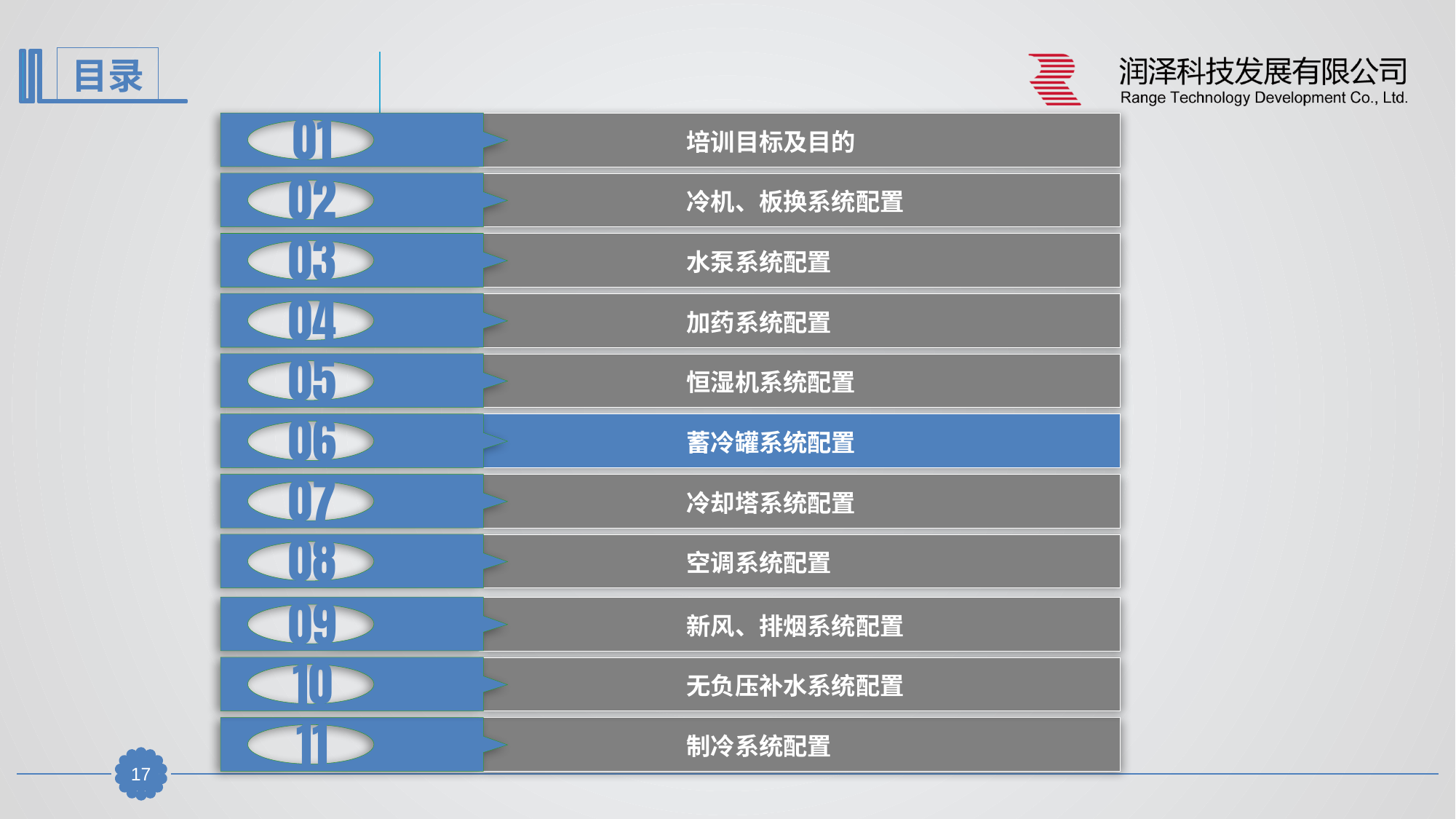

01

培训目标及目的
02

冷机、板换系统配置
03

水泵系统配置
04

加药系统配置
05

恒湿机系统配置
06

蓄冷罐系统配置
07

冷却塔系统配置
08

空调系统配置
09

新风、排烟系统配置
10

无负压补水系统配置
11

制冷系统配置
17